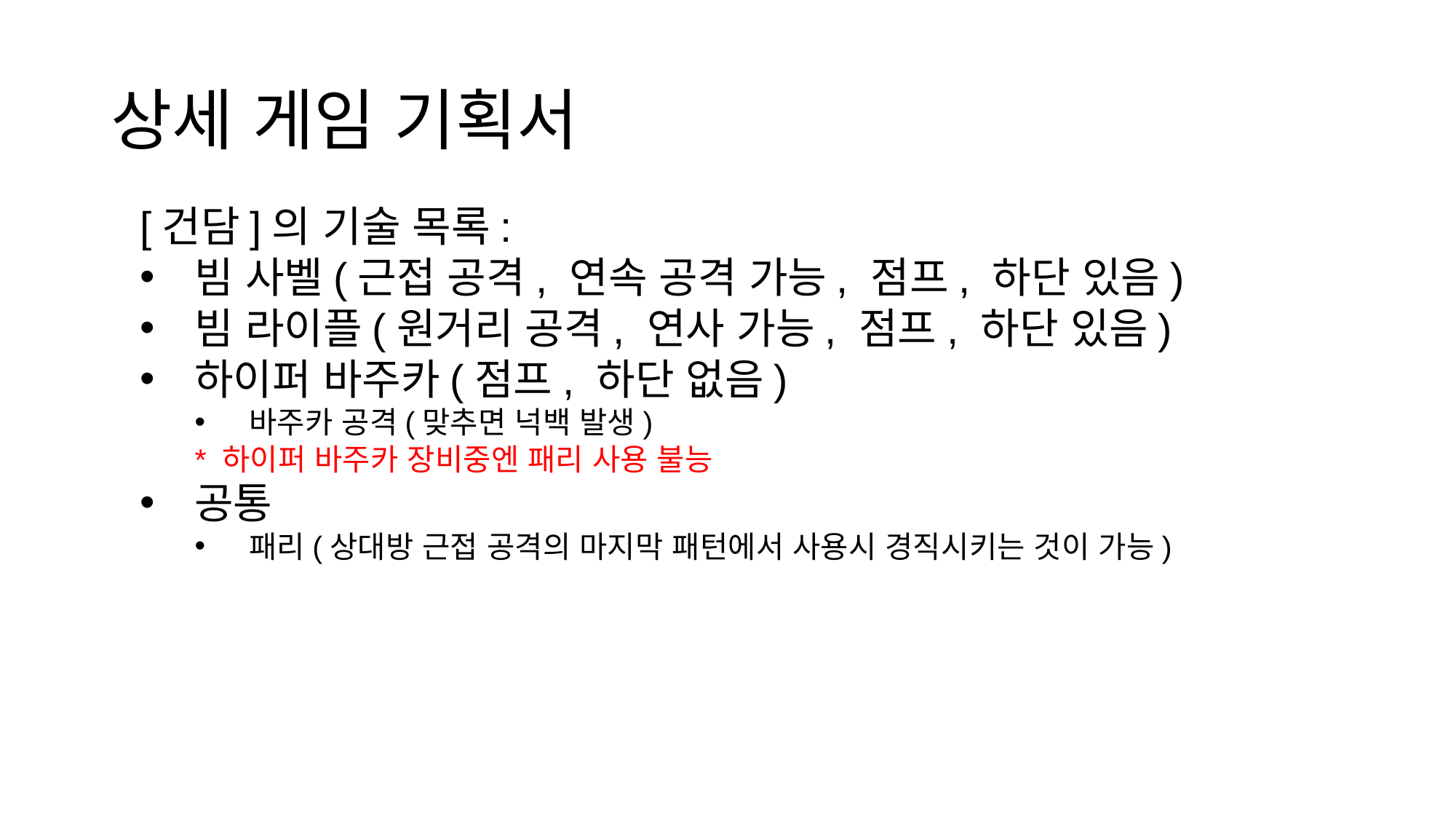

# 상세 게임 기획서
[건담]의 기술 목록:
빔 사벨(근접 공격, 연속 공격 가능, 점프, 하단 있음)
빔 라이플(원거리 공격, 연사 가능, 점프, 하단 있음)
하이퍼 바주카(점프, 하단 없음)
바주카 공격(맞추면 넉백 발생)
* 하이퍼 바주카 장비중엔 패리 사용 불능
공통
패리(상대방 근접 공격의 마지막 패턴에서 사용시 경직시키는 것이 가능)